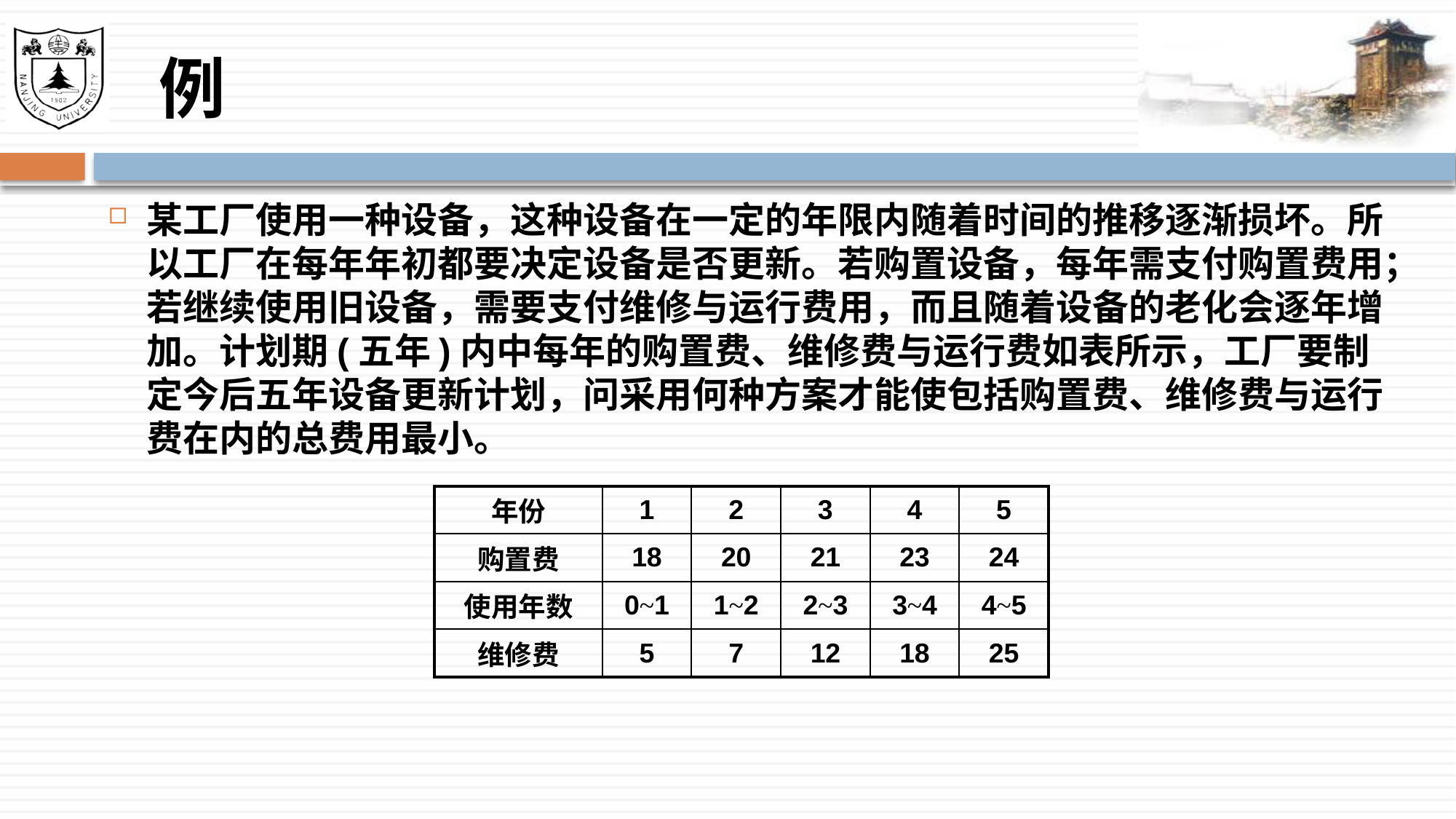

# 例
某工厂使用一种设备，这种设备在一定的年限内随着时间的推移逐渐损坏。所以工厂在每年年初都要决定设备是否更新。若购置设备，每年需支付购置费用；若继续使用旧设备，需要支付维修与运行费用，而且随着设备的老化会逐年增加。计划期(五年)内中每年的购置费、维修费与运行费如表所示，工厂要制定今后五年设备更新计划，问采用何种方案才能使包括购置费、维修费与运行费在内的总费用最小。
| 年份 | 1 | 2 | 3 | 4 | 5 |
| --- | --- | --- | --- | --- | --- |
| 购置费 | 18 | 20 | 21 | 23 | 24 |
| 使用年数 | 0~1 | 1~2 | 2~3 | 3~4 | 4~5 |
| 维修费 | 5 | 7 | 12 | 18 | 25 |